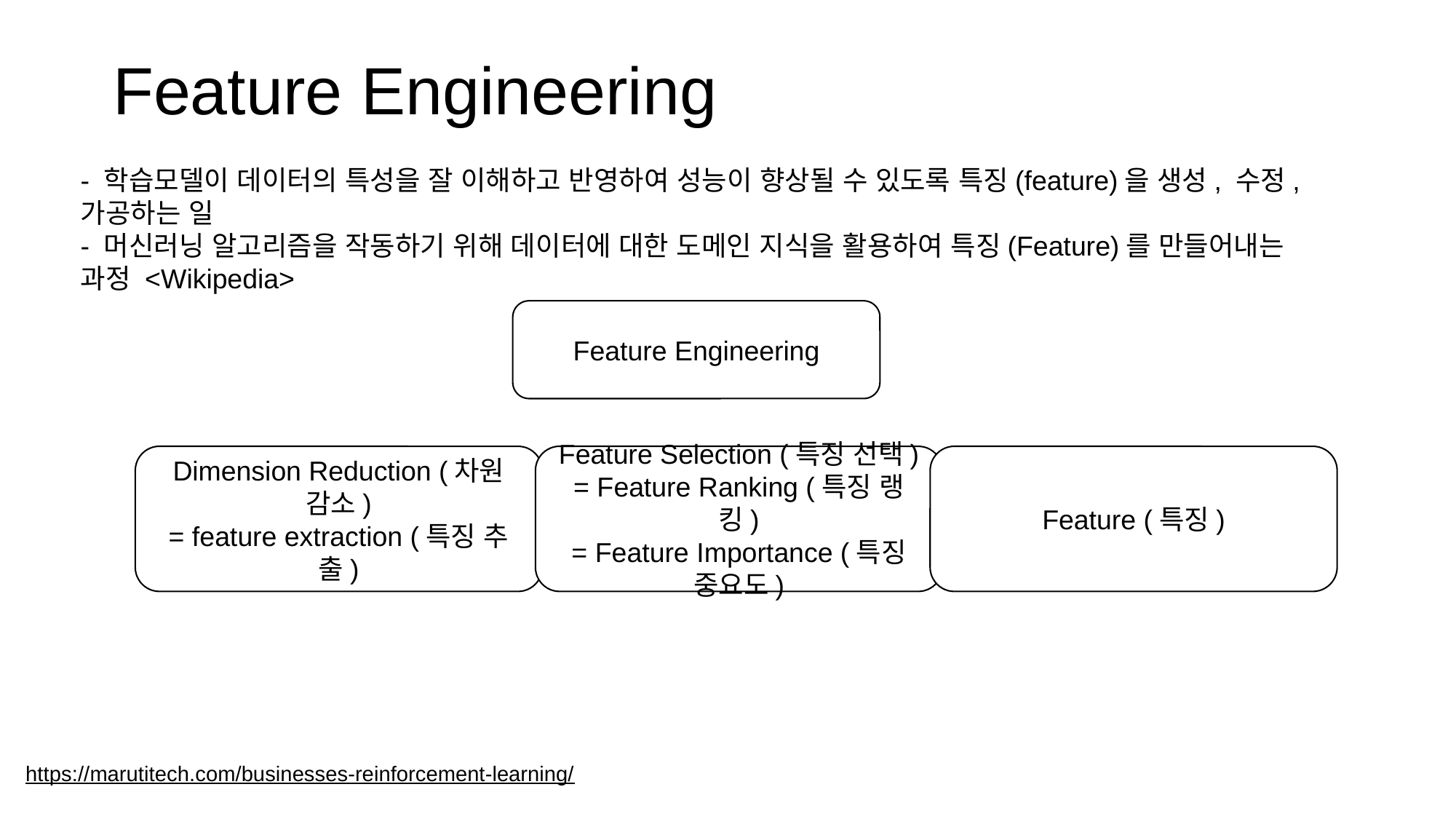

Feature Engineering
- 학습모델이 데이터의 특성을 잘 이해하고 반영하여 성능이 향상될 수 있도록 특징(feature)을 생성, 수정, 가공하는 일
- 머신러닝 알고리즘을 작동하기 위해 데이터에 대한 도메인 지식을 활용하여 특징(Feature)를 만들어내는 과정 <Wikipedia>
Feature Engineering
Dimension Reduction (차원 감소)
= feature extraction (특징 추출)
Feature Selection (특징 선택)
= Feature Ranking (특징 랭킹)
= Feature Importance (특징 중요도)
Feature (특징)
https://marutitech.com/businesses-reinforcement-learning/